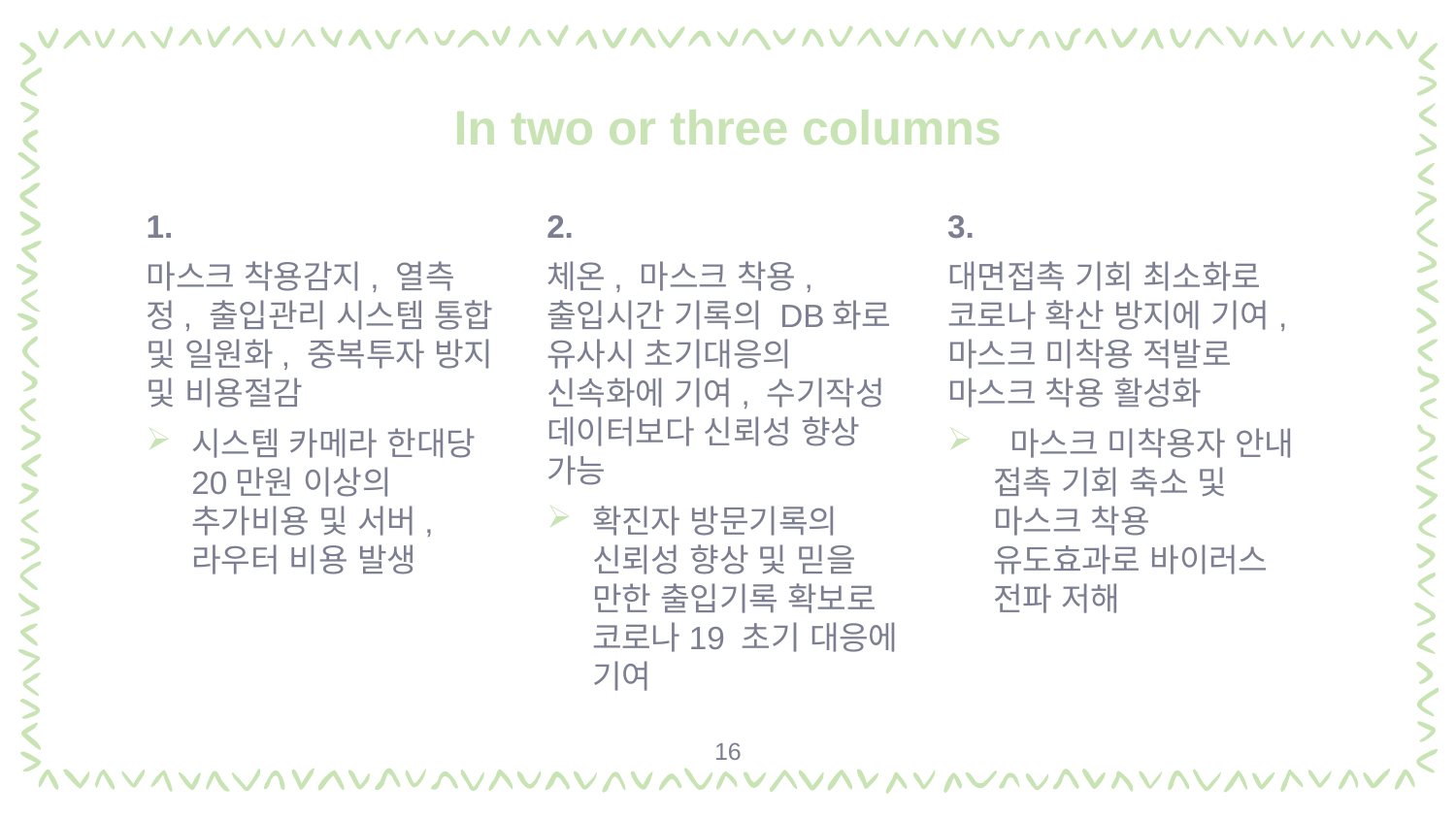

# In two or three columns
1.
마스크 착용감지, 열측정, 출입관리 시스템 통합 및 일원화, 중복투자 방지 및 비용절감
시스템 카메라 한대당 20만원 이상의 추가비용 및 서버, 라우터 비용 발생
2.
체온, 마스크 착용, 출입시간 기록의 DB화로 유사시 초기대응의 신속화에 기여, 수기작성 데이터보다 신뢰성 향상 가능
확진자 방문기록의 신뢰성 향상 및 믿을 만한 출입기록 확보로 코로나19 초기 대응에 기여
3.
대면접촉 기회 최소화로 코로나 확산 방지에 기여, 마스크 미착용 적발로 마스크 착용 활성화
 마스크 미착용자 안내 접촉 기회 축소 및 마스크 착용 유도효과로 바이러스 전파 저해
16